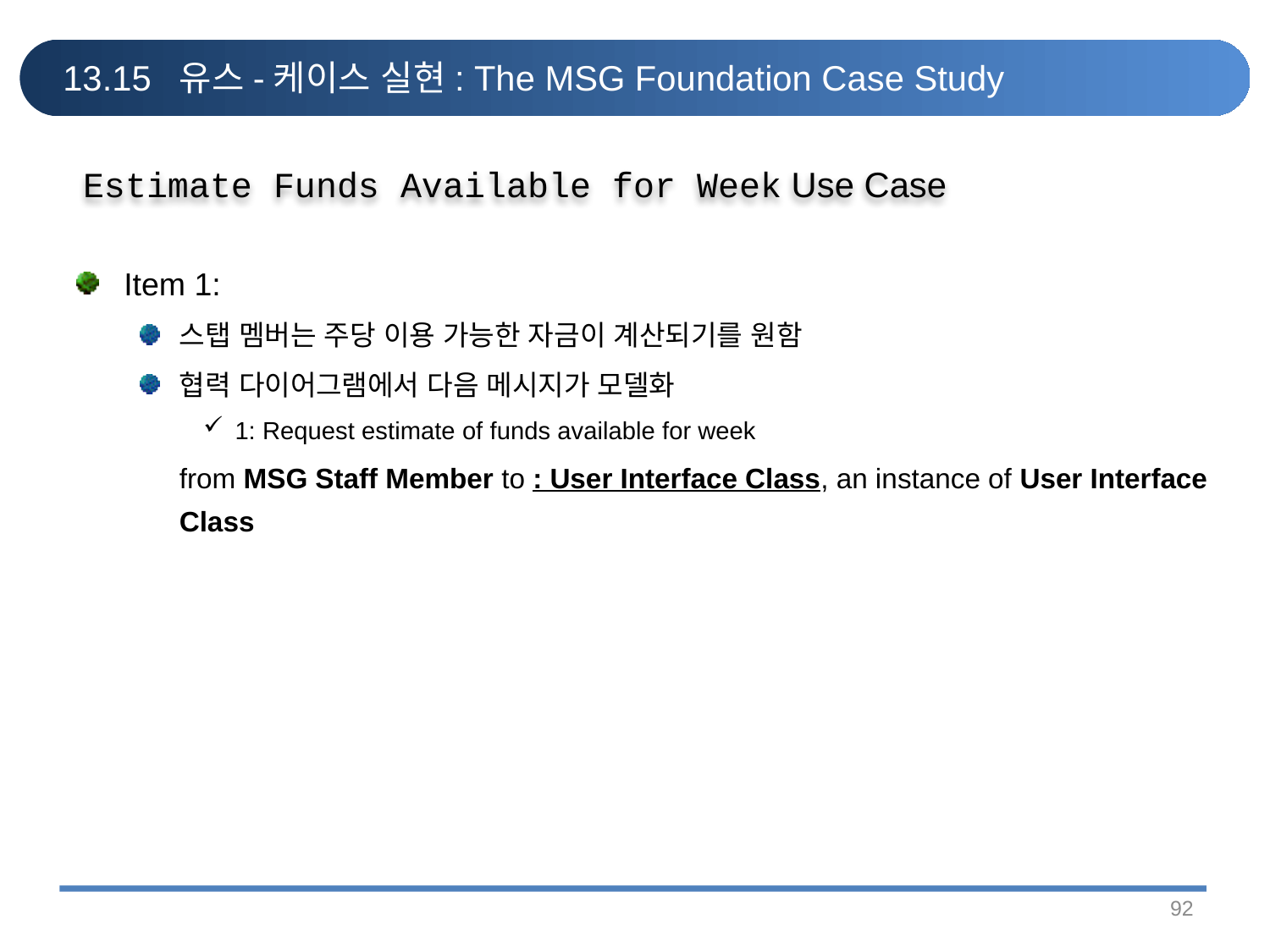

# 13.15  유스-케이스 실현: The MSG Foundation Case Study
Estimate Funds Available for Week Use Case
Item 1:
스탭 멤버는 주당 이용 가능한 자금이 계산되기를 원함
협력 다이어그램에서 다음 메시지가 모델화
1: Request estimate of funds available for week
	from MSG Staff Member to : User Interface Class, an instance of User Interface Class
92